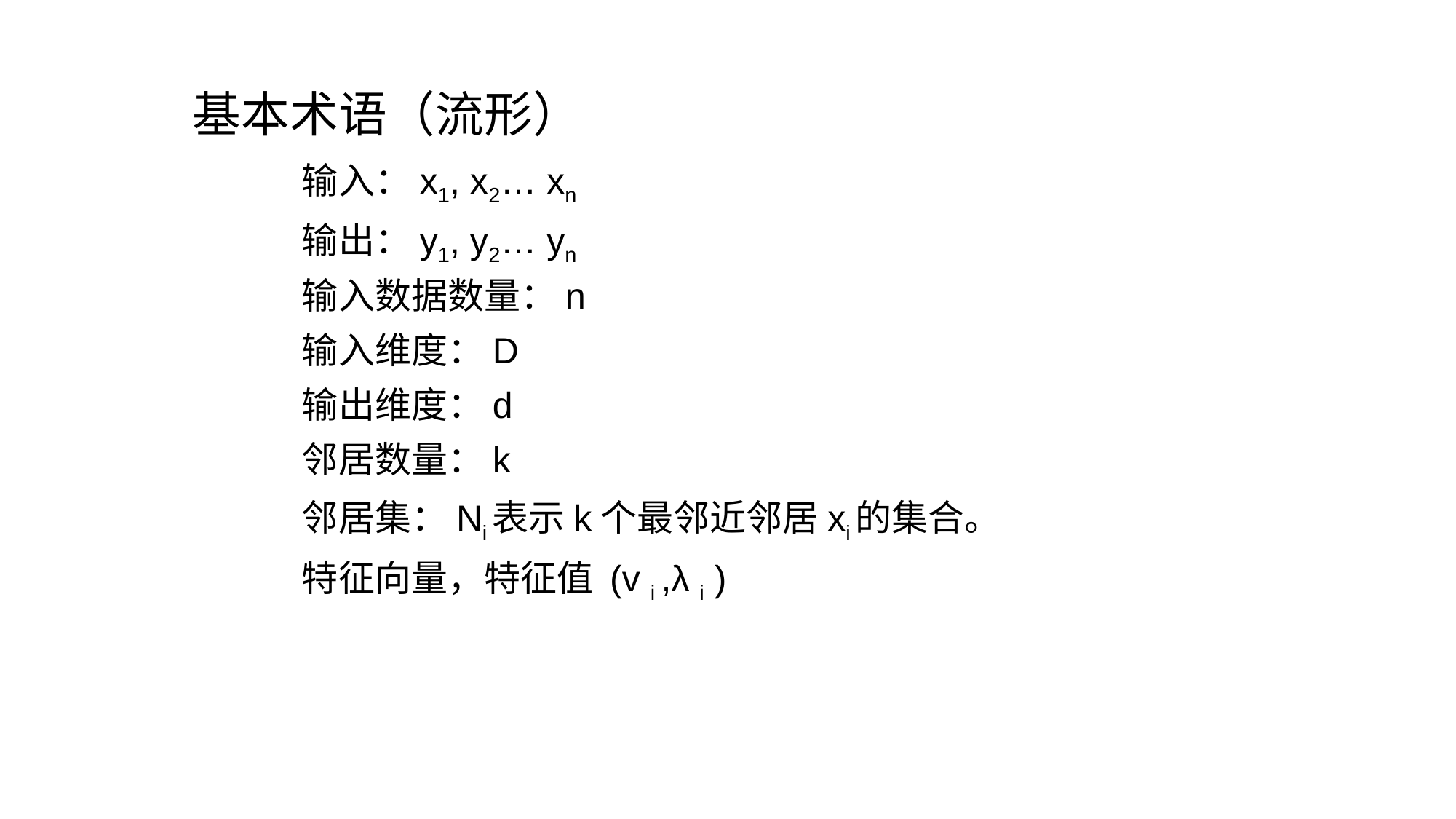

基本术语（流形）
	输入：x1, x2… xn
	输出：y1, y2… yn
	输入数据数量：n
	输入维度：D
	输出维度：d
	邻居数量：k
	邻居集：Ni表示k个最邻近邻居xi的集合。
	特征向量，特征值 (v i ,λ i )